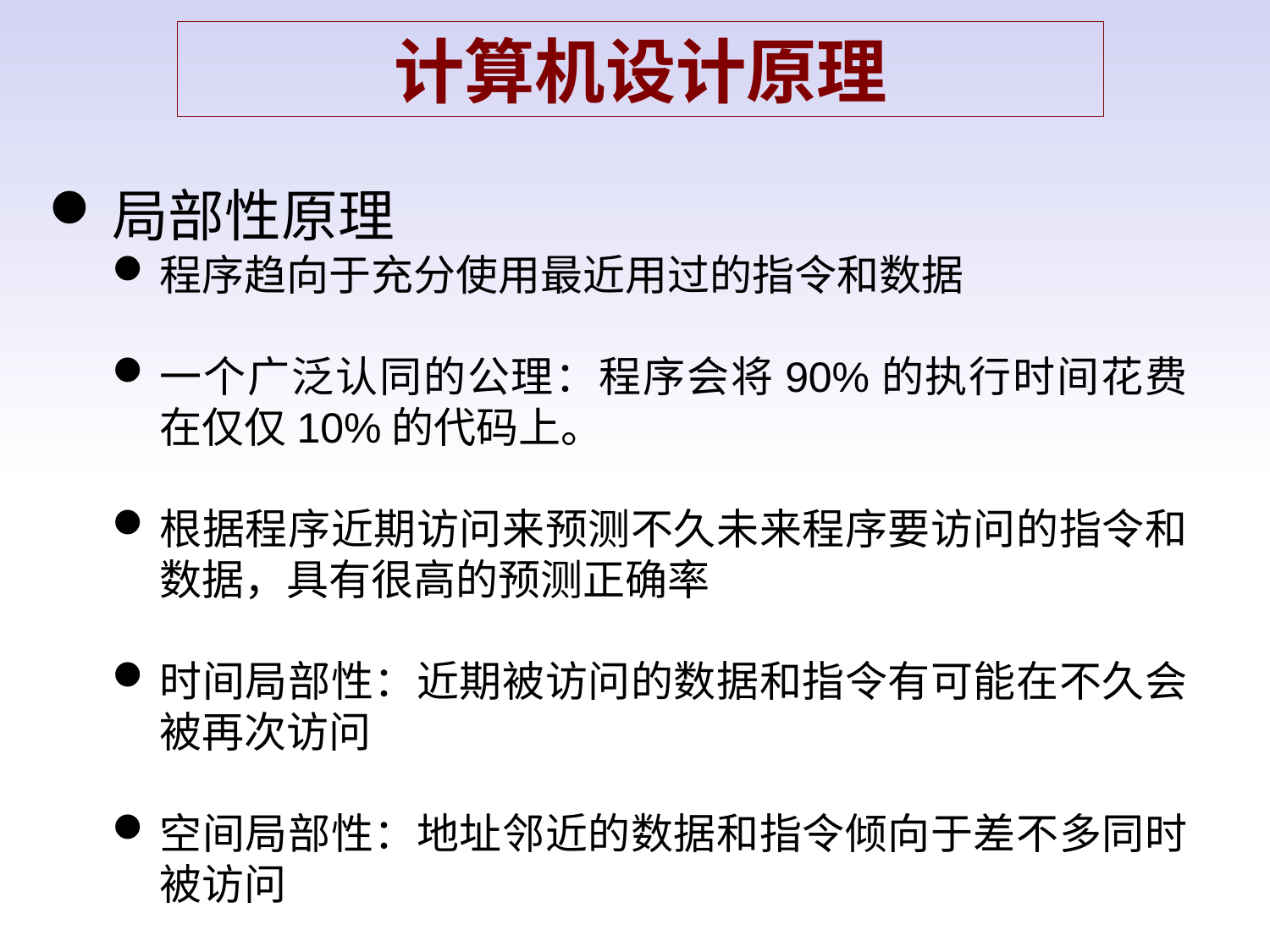

计算机设计原理
局部性原理
程序趋向于充分使用最近用过的指令和数据

一个广泛认同的公理：程序会将90%的执行时间花费在仅仅10%的代码上。

根据程序近期访问来预测不久未来程序要访问的指令和数据，具有很高的预测正确率

时间局部性：近期被访问的数据和指令有可能在不久会被再次访问

空间局部性：地址邻近的数据和指令倾向于差不多同时被访问